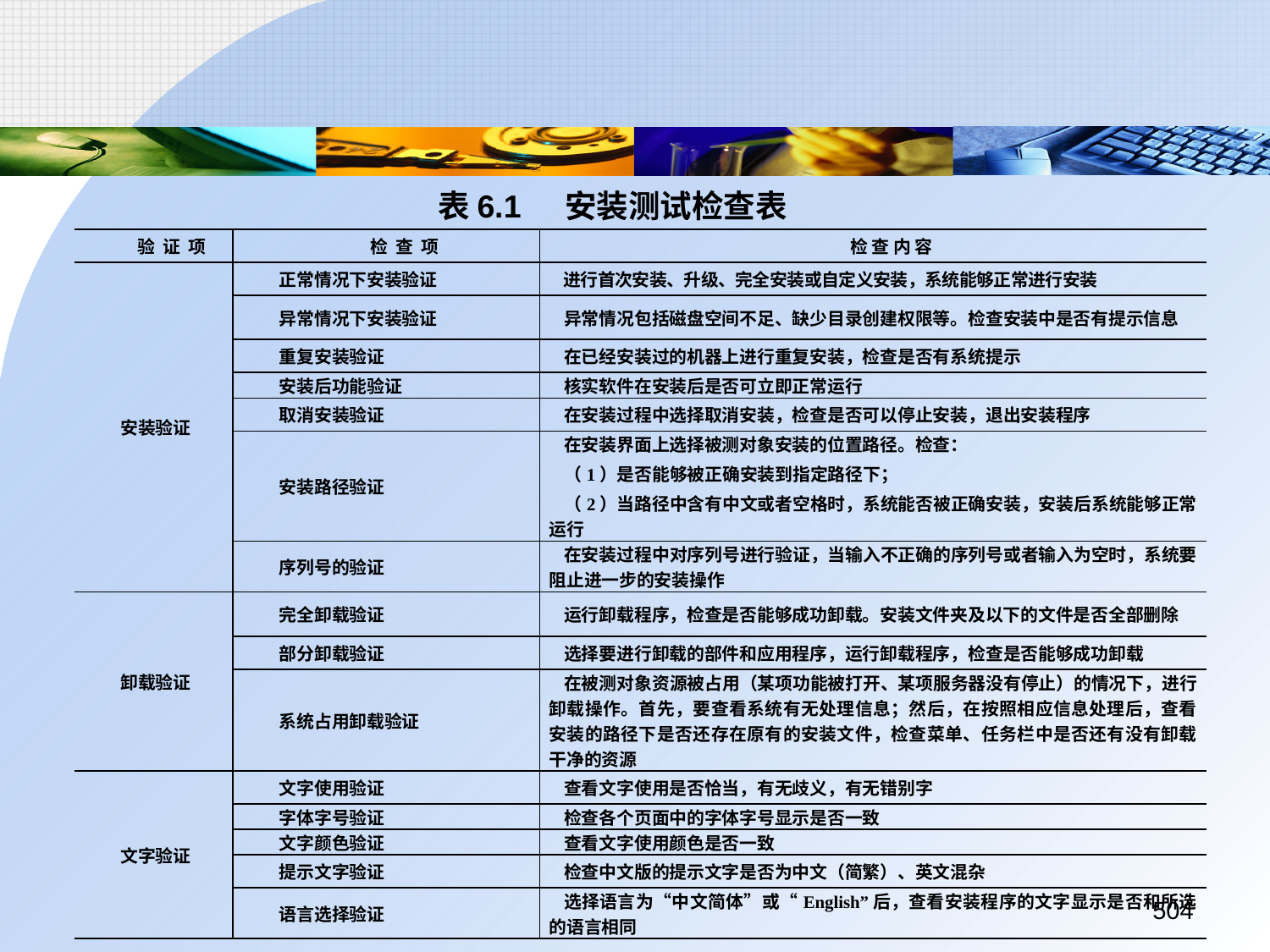

表6.1  	安装测试检查表
| 验 证 项 | 检 查 项 | 检 查 内 容 |
| --- | --- | --- |
| 安装验证 | 正常情况下安装验证 | 进行首次安装、升级、完全安装或自定义安装，系统能够正常进行安装 |
|  | 异常情况下安装验证 | 异常情况包括磁盘空间不足、缺少目录创建权限等。检查安装中是否有提示信息 |
|  | 重复安装验证 | 在已经安装过的机器上进行重复安装，检查是否有系统提示 |
|  | 安装后功能验证 | 核实软件在安装后是否可立即正常运行 |
|  | 取消安装验证 | 在安装过程中选择取消安装，检查是否可以停止安装，退出安装程序 |
|  | 安装路径验证 | 在安装界面上选择被测对象安装的位置路径。检查： （1）是否能够被正确安装到指定路径下； （2）当路径中含有中文或者空格时，系统能否被正确安装，安装后系统能够正常运行 |
|  | 序列号的验证 | 在安装过程中对序列号进行验证，当输入不正确的序列号或者输入为空时，系统要阻止进一步的安装操作 |
| 卸载验证 | 完全卸载验证 | 运行卸载程序，检查是否能够成功卸载。安装文件夹及以下的文件是否全部删除 |
|  | 部分卸载验证 | 选择要进行卸载的部件和应用程序，运行卸载程序，检查是否能够成功卸载 |
|  | 系统占用卸载验证 | 在被测对象资源被占用（某项功能被打开、某项服务器没有停止）的情况下，进行卸载操作。首先，要查看系统有无处理信息；然后，在按照相应信息处理后，查看安装的路径下是否还存在原有的安装文件，检查菜单、任务栏中是否还有没有卸载干净的资源 |
| 文字验证 | 文字使用验证 | 查看文字使用是否恰当，有无歧义，有无错别字 |
|  | 字体字号验证 | 检查各个页面中的字体字号显示是否一致 |
|  | 文字颜色验证 | 查看文字使用颜色是否一致 |
|  | 提示文字验证 | 检查中文版的提示文字是否为中文（简繁）、英文混杂 |
|  | 语言选择验证 | 选择语言为“中文简体”或“English”后，查看安装程序的文字显示是否和所选的语言相同 |
504